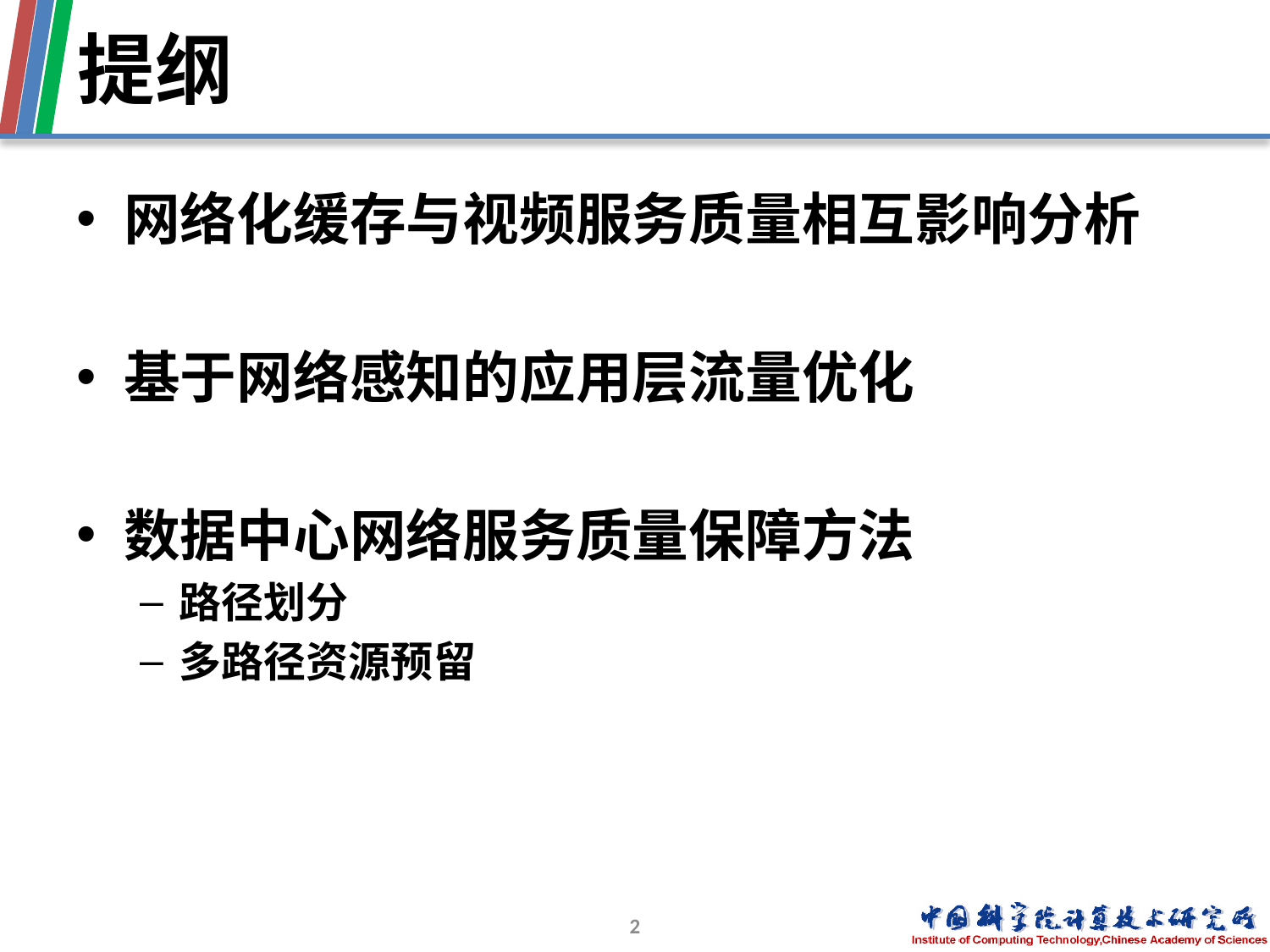

# 提纲
网络化缓存与视频服务质量相互影响分析

基于网络感知的应用层流量优化

数据中心网络服务质量保障方法
路径划分
多路径资源预留
2